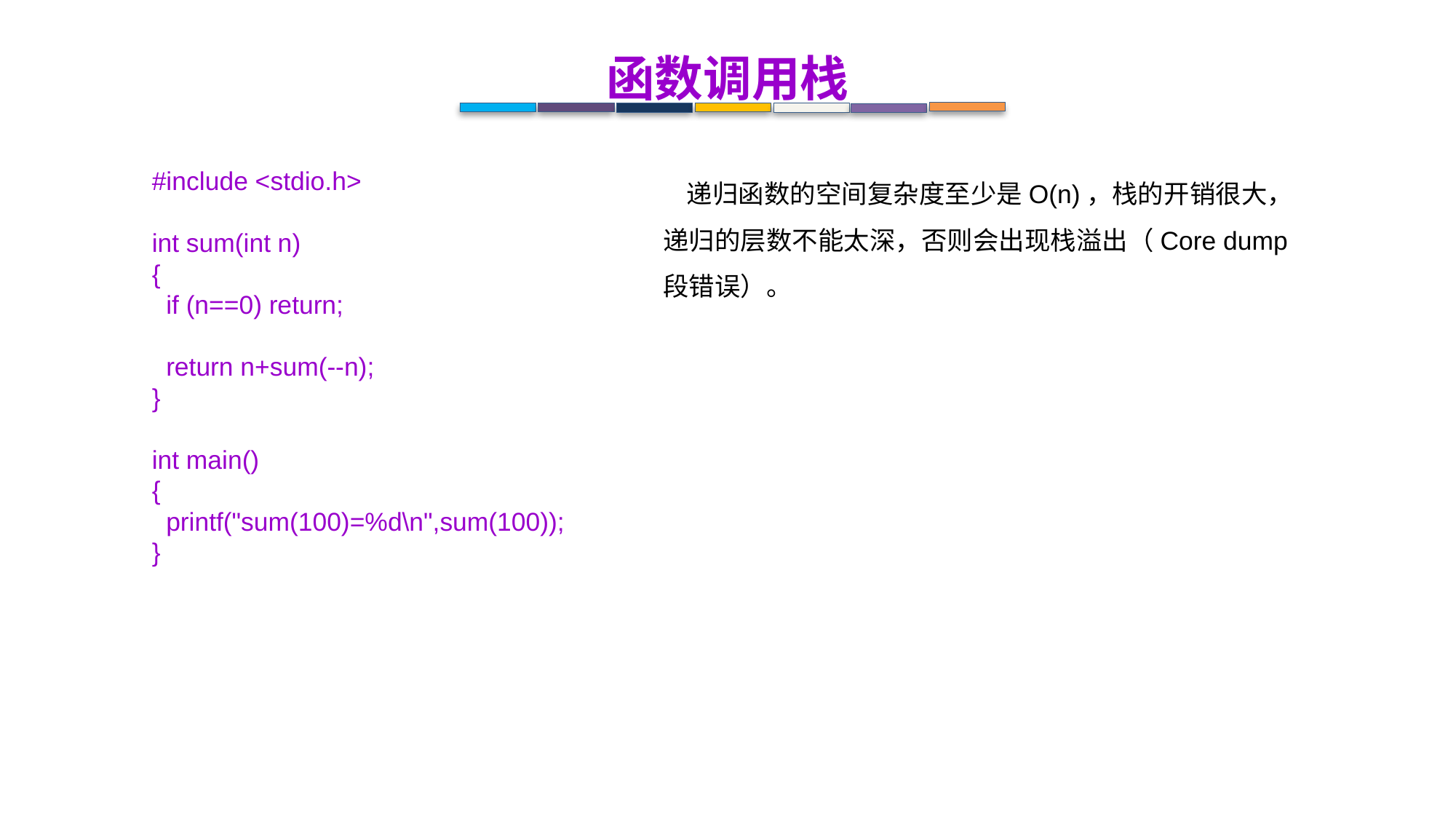

函数调用栈

   递归函数的空间复杂度至少是O(n)，栈的开销很大，递归的层数不能太深，否则会出现栈溢出（Core dump 段错误）。
#include <stdio.h>

int sum(int n)
{
  if (n==0) return;

  return n+sum(--n);
}

int main()
{
  printf("sum(100)=%d\n",sum(100));
}